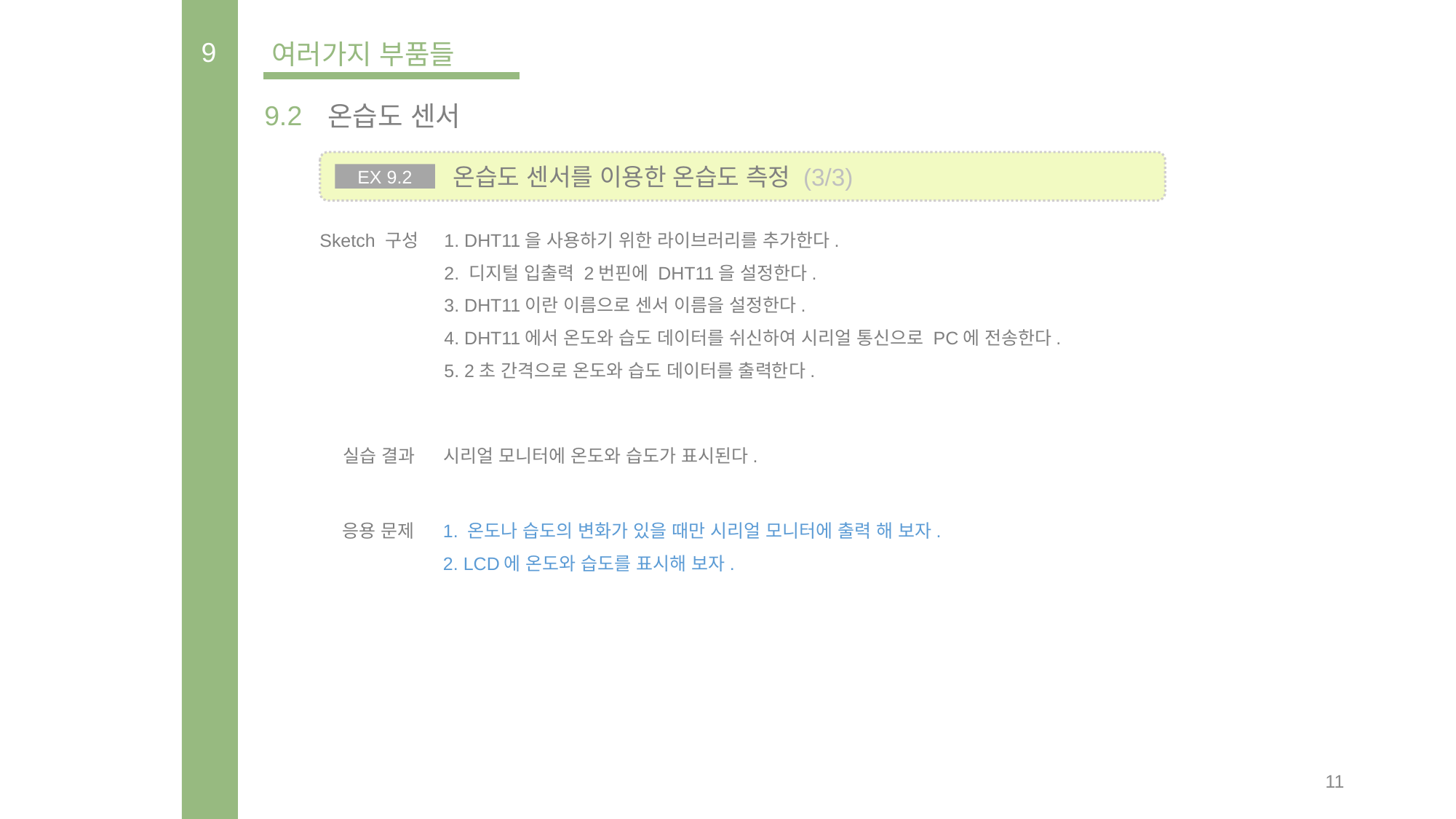

9
여러가지 부품들
9.2
온습도 센서
                 온습도 센서를 이용한 온습도 측정 (3/3)
EX 9.2
Sketch 구성
1. DHT11을 사용하기 위한 라이브러리를 추가한다.
2. 디지털 입출력 2번핀에 DHT11을 설정한다.
3. DHT11이란 이름으로 센서 이름을 설정한다.
4. DHT11에서 온도와 습도 데이터를 쉬신하여 시리얼 통신으로 PC에 전송한다.
5. 2초 간격으로 온도와 습도 데이터를 출력한다.
실습 결과
시리얼 모니터에 온도와 습도가 표시된다.
응용 문제
1. 온도나 습도의 변화가 있을 때만 시리얼 모니터에 출력 해 보자.
2. LCD에 온도와 습도를 표시해 보자.
11